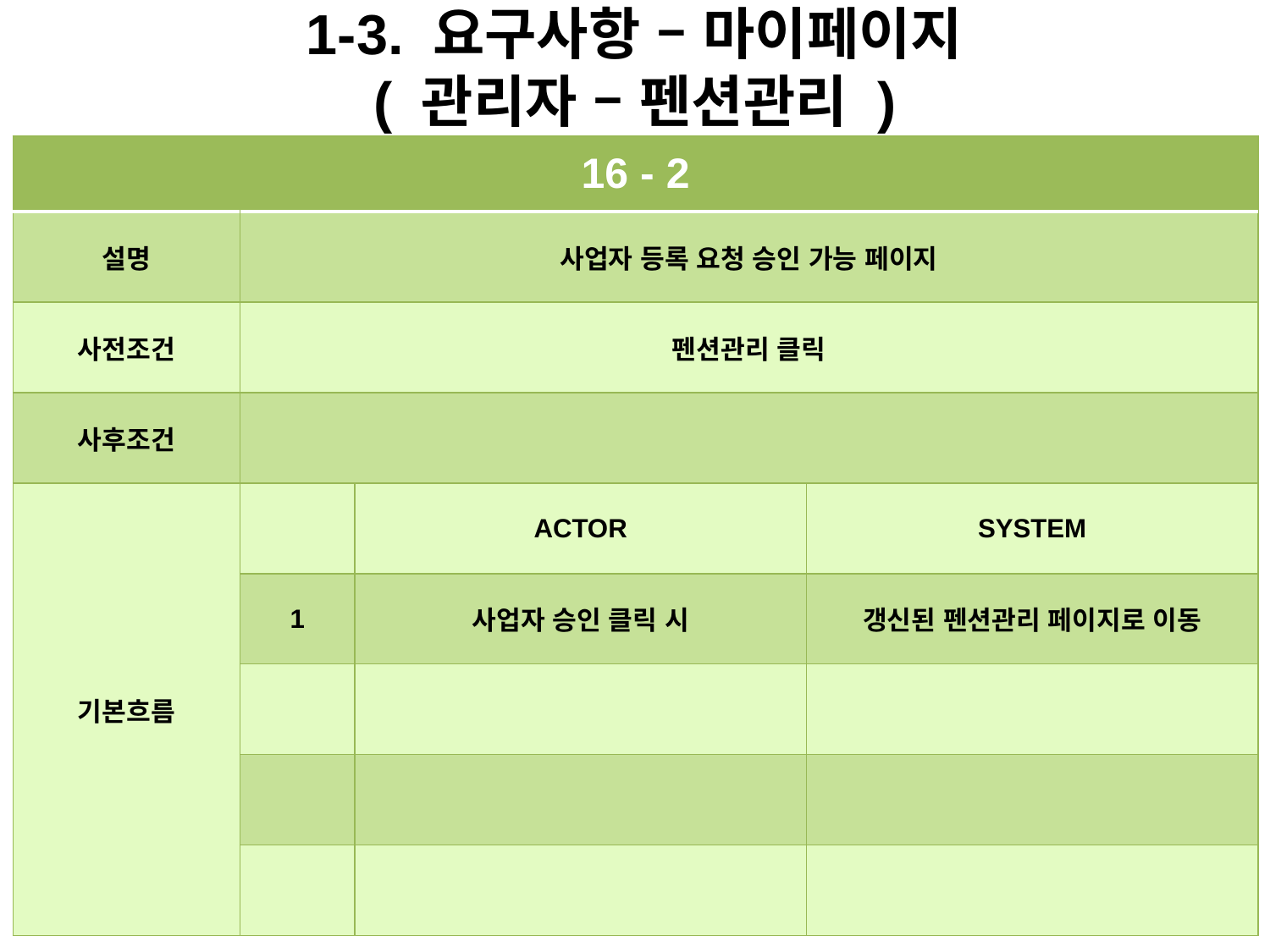

# 1-3. 요구사항 – 마이페이지 ( 관리자 – 펜션관리 )
| 16 - 2 |  |  |  |
| --- | --- | --- | --- |
| 설명 | 사업자 등록 요청 승인 가능 페이지 |  |  |
| 사전조건 | 펜션관리 클릭 |  |  |
| 사후조건 |  |  |  |
| 기본흐름 |  | ACTOR | SYSTEM |
|  | 1 | 사업자 승인 클릭 시 | 갱신된 펜션관리 페이지로 이동 |
|  |  |  |  |
|  |  |  |  |
|  |  |  |  |